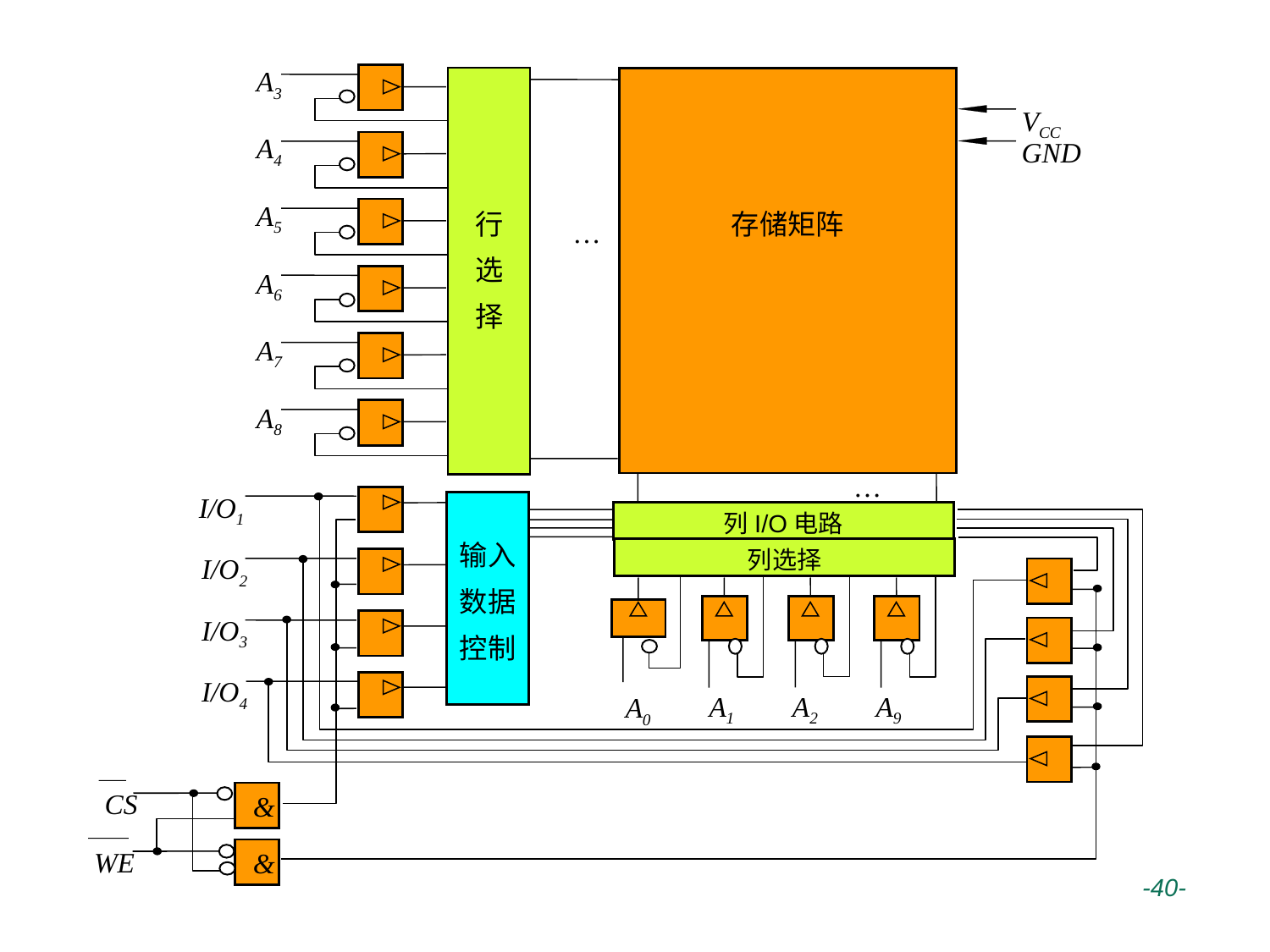

A3

行
选
择

存储矩阵

VCC

A4

GND

A5

…

A6

A7

A8

…

I/O1

输入
数据
控制

列I/O电路
列选择

I/O2

I/O3

I/O4

A1
A2
A9
A0

CS

&

WE

&

 -40-